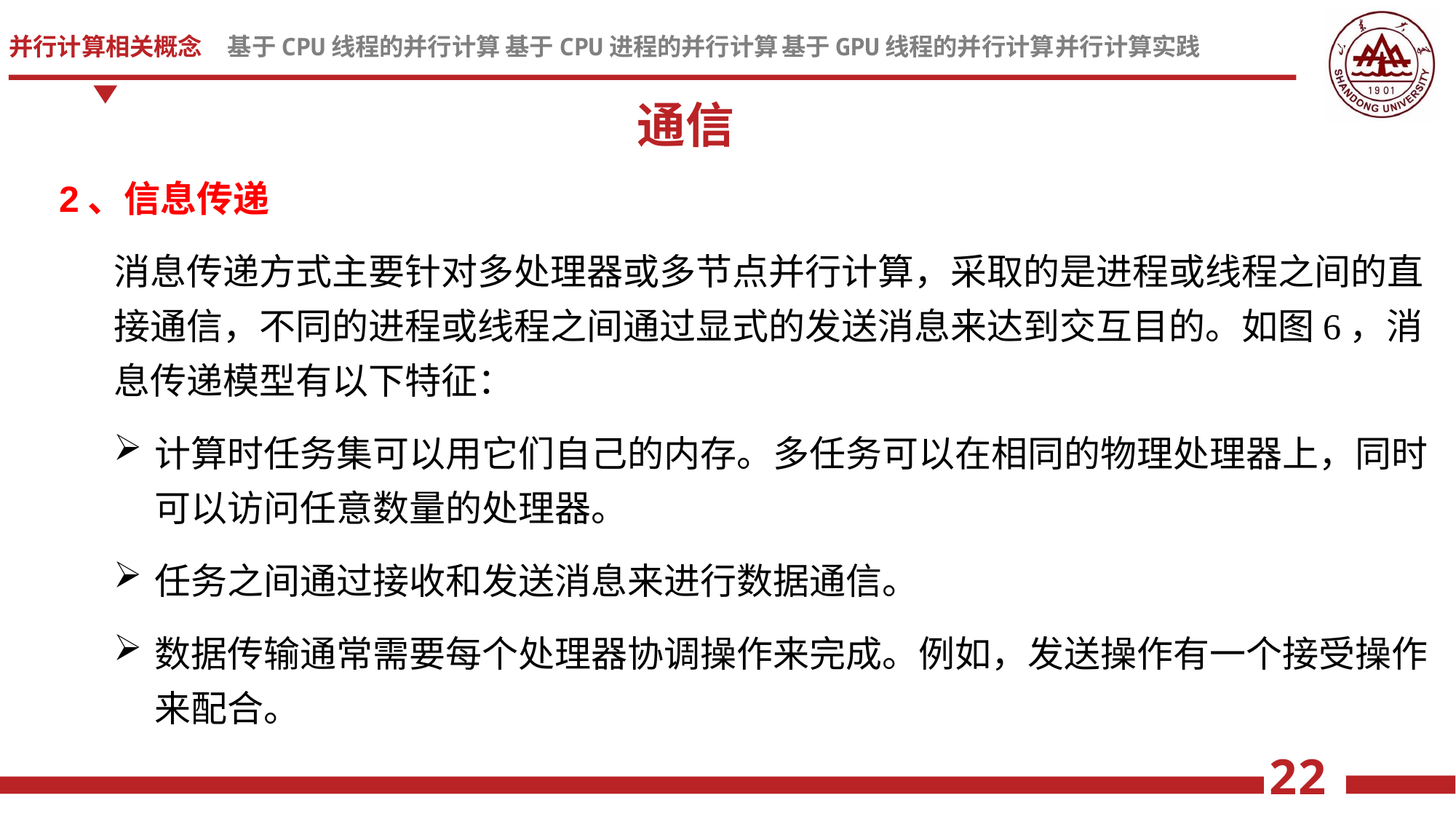

通信
2、信息传递
消息传递方式主要针对多处理器或多节点并行计算，采取的是进程或线程之间的直接通信，不同的进程或线程之间通过显式的发送消息来达到交互目的。如图6，消息传递模型有以下特征：
计算时任务集可以用它们自己的内存。多任务可以在相同的物理处理器上，同时可以访问任意数量的处理器。
任务之间通过接收和发送消息来进行数据通信。
数据传输通常需要每个处理器协调操作来完成。例如，发送操作有一个接受操作来配合。